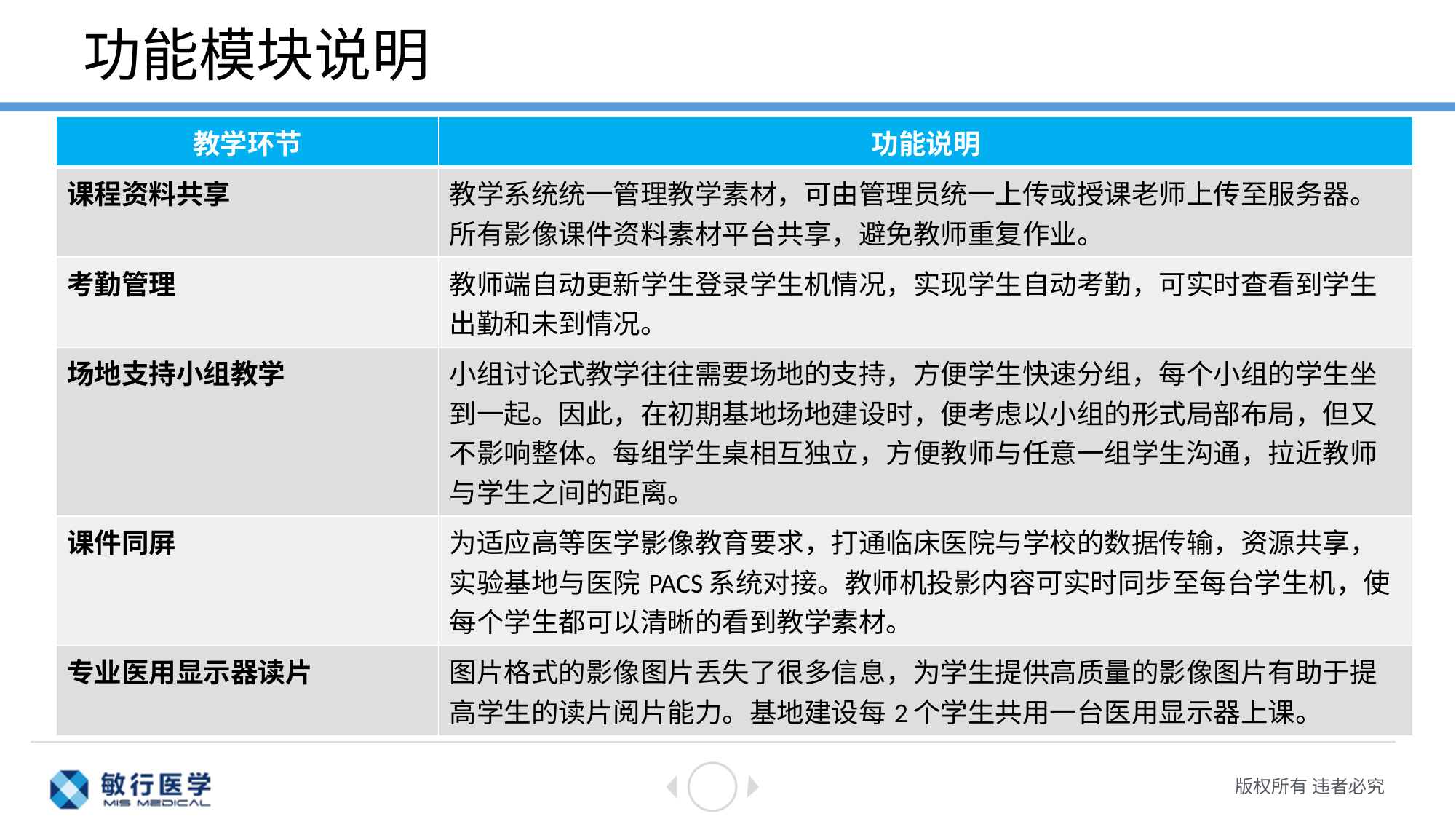

# 功能模块说明
| 教学环节 | 功能说明 |
| --- | --- |
| 课程资料共享 | 教学系统统一管理教学素材，可由管理员统一上传或授课老师上传至服务器。所有影像课件资料素材平台共享，避免教师重复作业。 |
| 考勤管理 | 教师端自动更新学生登录学生机情况，实现学生自动考勤，可实时查看到学生出勤和未到情况。 |
| 场地支持小组教学 | 小组讨论式教学往往需要场地的支持，方便学生快速分组，每个小组的学生坐到一起。因此，在初期基地场地建设时，便考虑以小组的形式局部布局，但又不影响整体。每组学生桌相互独立，方便教师与任意一组学生沟通，拉近教师与学生之间的距离。 |
| 课件同屏 | 为适应高等医学影像教育要求，打通临床医院与学校的数据传输，资源共享，实验基地与医院PACS系统对接。教师机投影内容可实时同步至每台学生机，使每个学生都可以清晰的看到教学素材。 |
| 专业医用显示器读片 | 图片格式的影像图片丢失了很多信息，为学生提供高质量的影像图片有助于提高学生的读片阅片能力。基地建设每2个学生共用一台医用显示器上课。 |